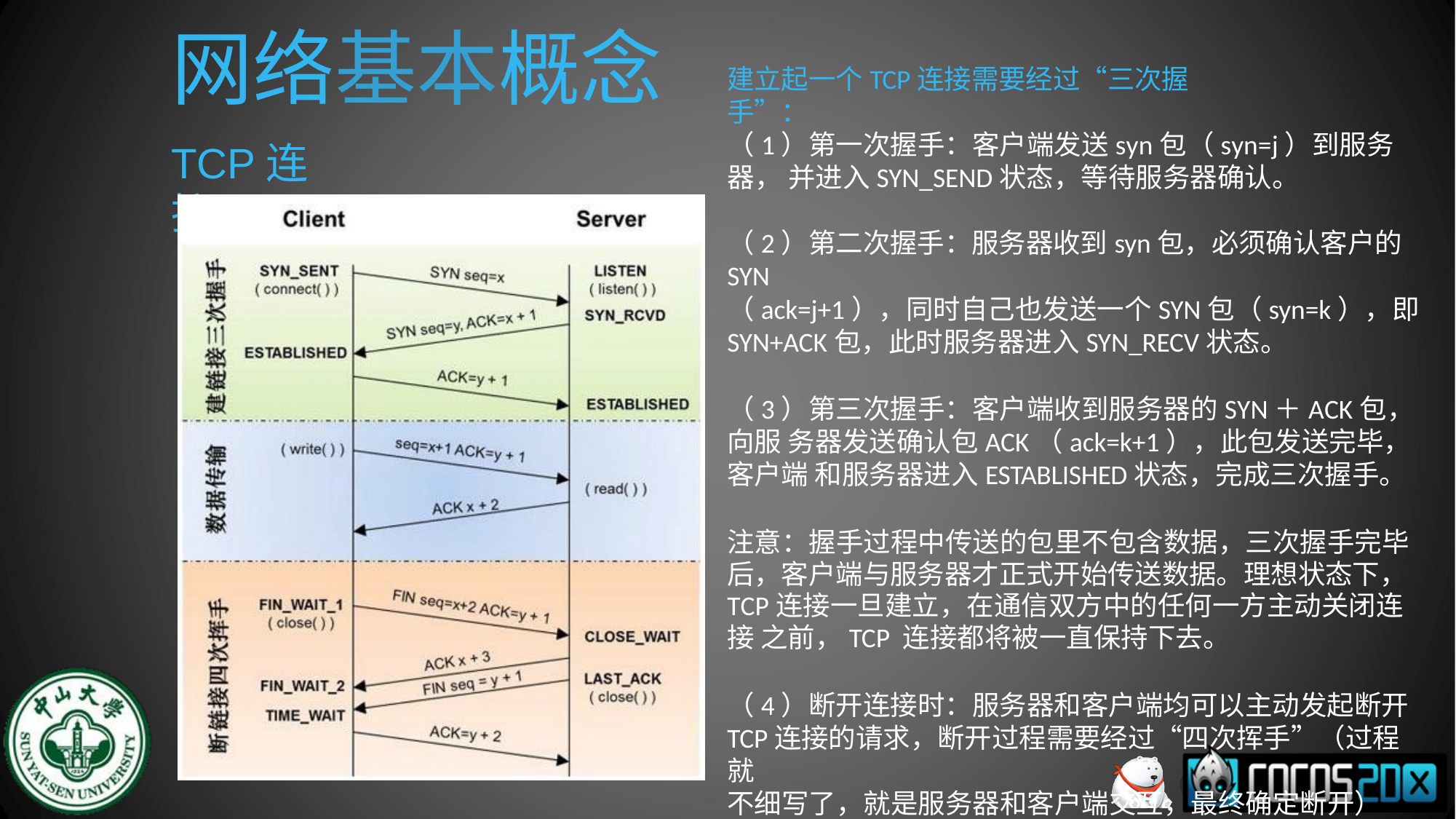

# 网络基本概念
建立起一个TCP连接需要经过“三次握手”：
（1）第一次握手：客户端发送syn包（syn=j）到服务器， 并进入SYN_SEND状态，等待服务器确认。
TCP连接：

（2）第二次握手：服务器收到syn包，必须确认客户的SYN
（ack=j+1），同时自己也发送一个SYN包（syn=k），即
SYN+ACK包，此时服务器进入SYN_RECV状态。

（3）第三次握手：客户端收到服务器的SYN＋ACK包，向服 务器发送确认包ACK（ack=k+1），此包发送完毕，客户端 和服务器进入ESTABLISHED状态，完成三次握手。

注意：握手过程中传送的包里不包含数据，三次握手完毕 后，客户端与服务器才正式开始传送数据。理想状态下，  TCP连接一旦建立，在通信双方中的任何一方主动关闭连接 之前，TCP 连接都将被一直保持下去。

（4）断开连接时：服务器和客户端均可以主动发起断开
TCP连接的请求，断开过程需要经过“四次挥手”（过程就
不细写了，就是服务器和客户端交互，最终确定断开）